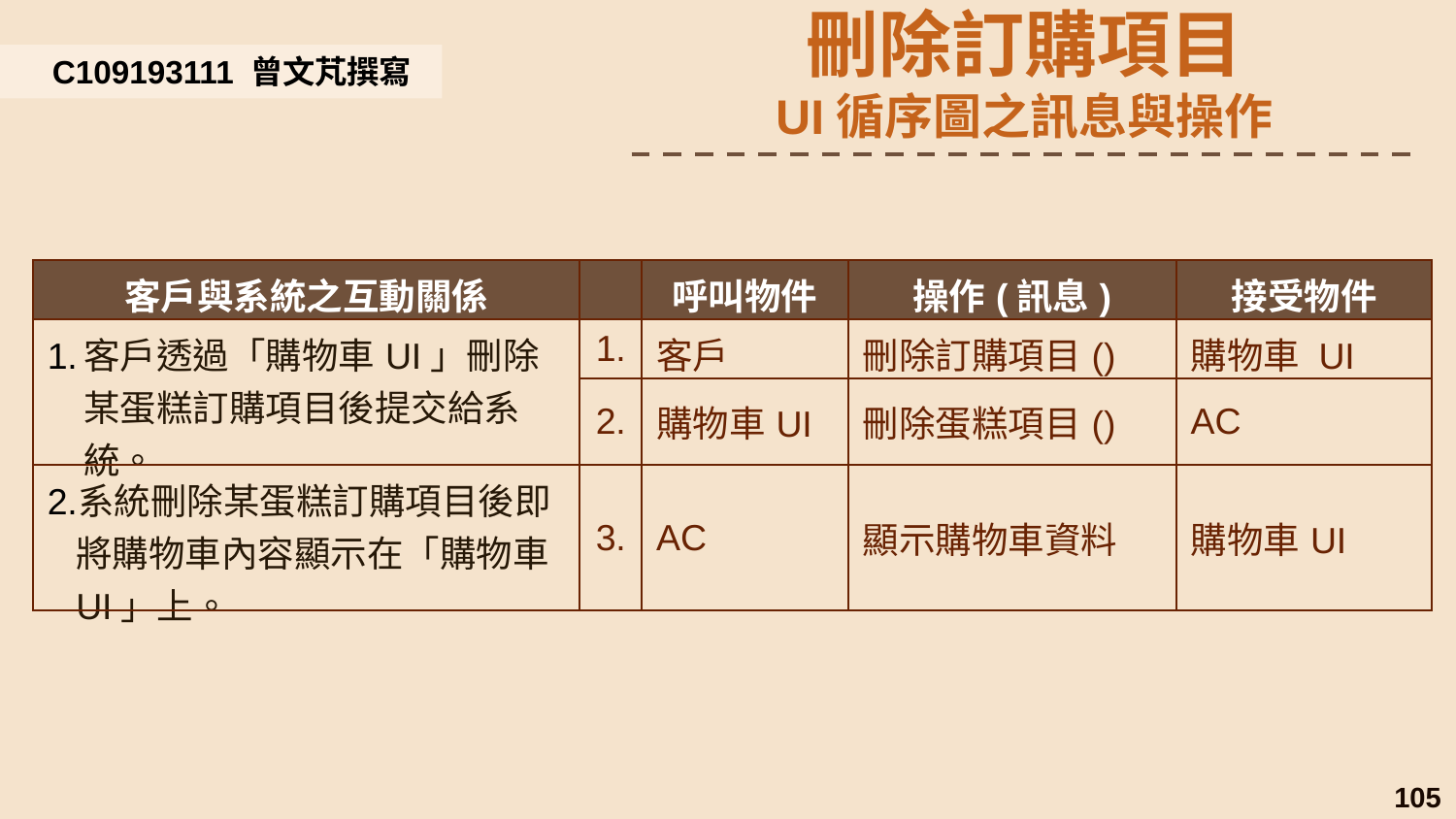

刪除訂購項目
UI循序圖之訊息與操作

C109193111 曾文芃撰寫
| 客戶與系統之互動關係 |  | 呼叫物件 | 操作(訊息) | 接受物件 |
| --- | --- | --- | --- | --- |
| 客戶透過「購物車UI」刪除某蛋糕訂購項目後提交給系統。 | 1. | 客戶 | 刪除訂購項目() | 購物車 UI |
|  | 2. | 購物車UI | 刪除蛋糕項目() | AC |
| 系統刪除某蛋糕訂購項目後即將購物車內容顯示在「購物車UI」上。 | 3. | AC | 顯示購物車資料 | 購物車UI |
105